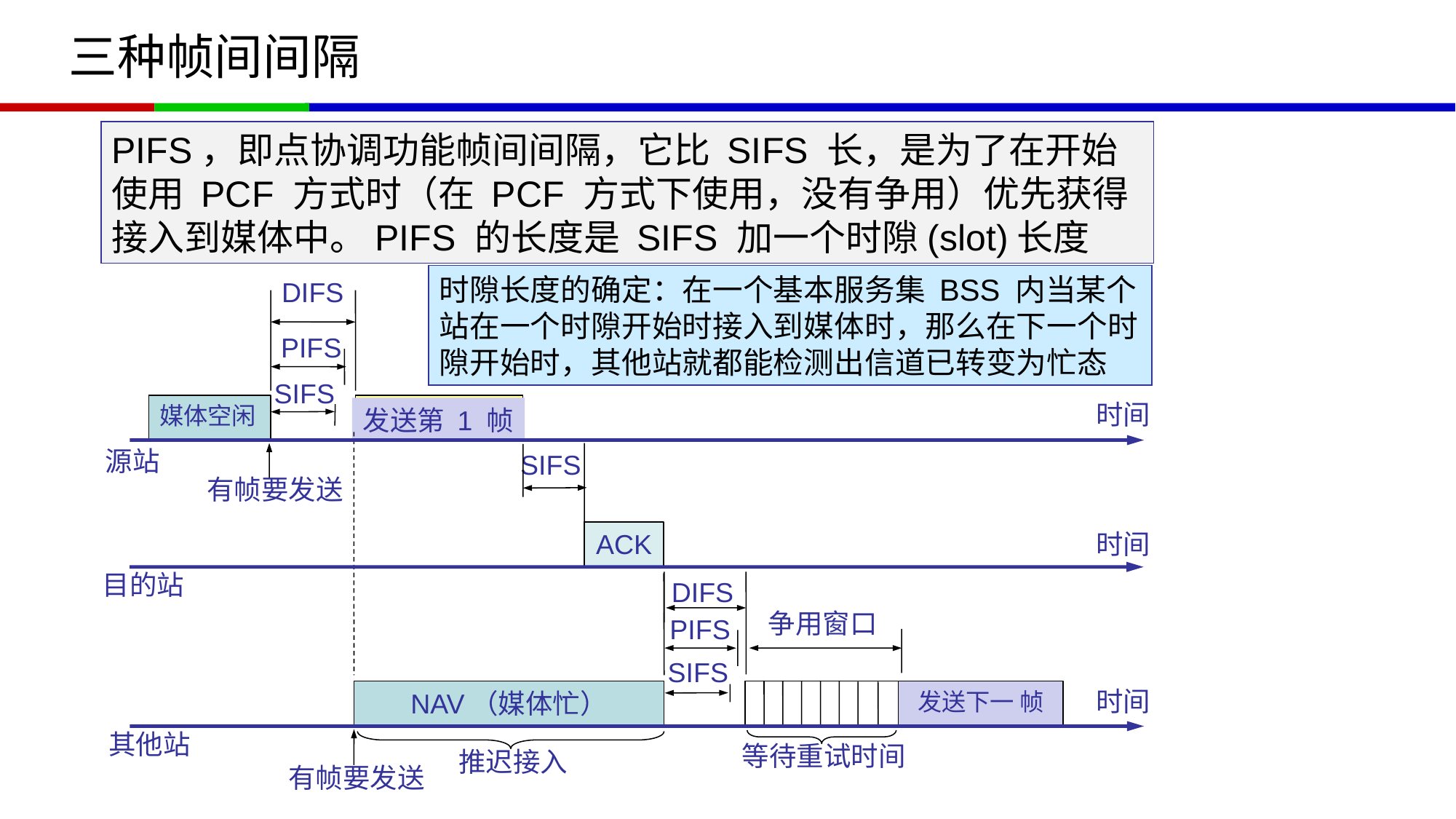

# 三种帧间间隔
PIFS，即点协调功能帧间间隔，它比 SIFS 长，是为了在开始使用 PCF 方式时（在 PCF 方式下使用，没有争用）优先获得接入到媒体中。PIFS 的长度是 SIFS 加一个时隙(slot)长度
时隙长度的确定：在一个基本服务集 BSS 内当某个站在一个时隙开始时接入到媒体时，那么在下一个时隙开始时，其他站就都能检测出信道已转变为忙态
DIFS

PIFS

SIFS
时间
媒体空闲

发送第 1 帧

源站

SIFS

有帧要发送

时间
ACK
目的站

DIFS

争用窗口
PIFS

SIFS

时间

NAV（媒体忙）

发送下一 帧

 其他站

等待重试时间
推迟接入
有帧要发送
161